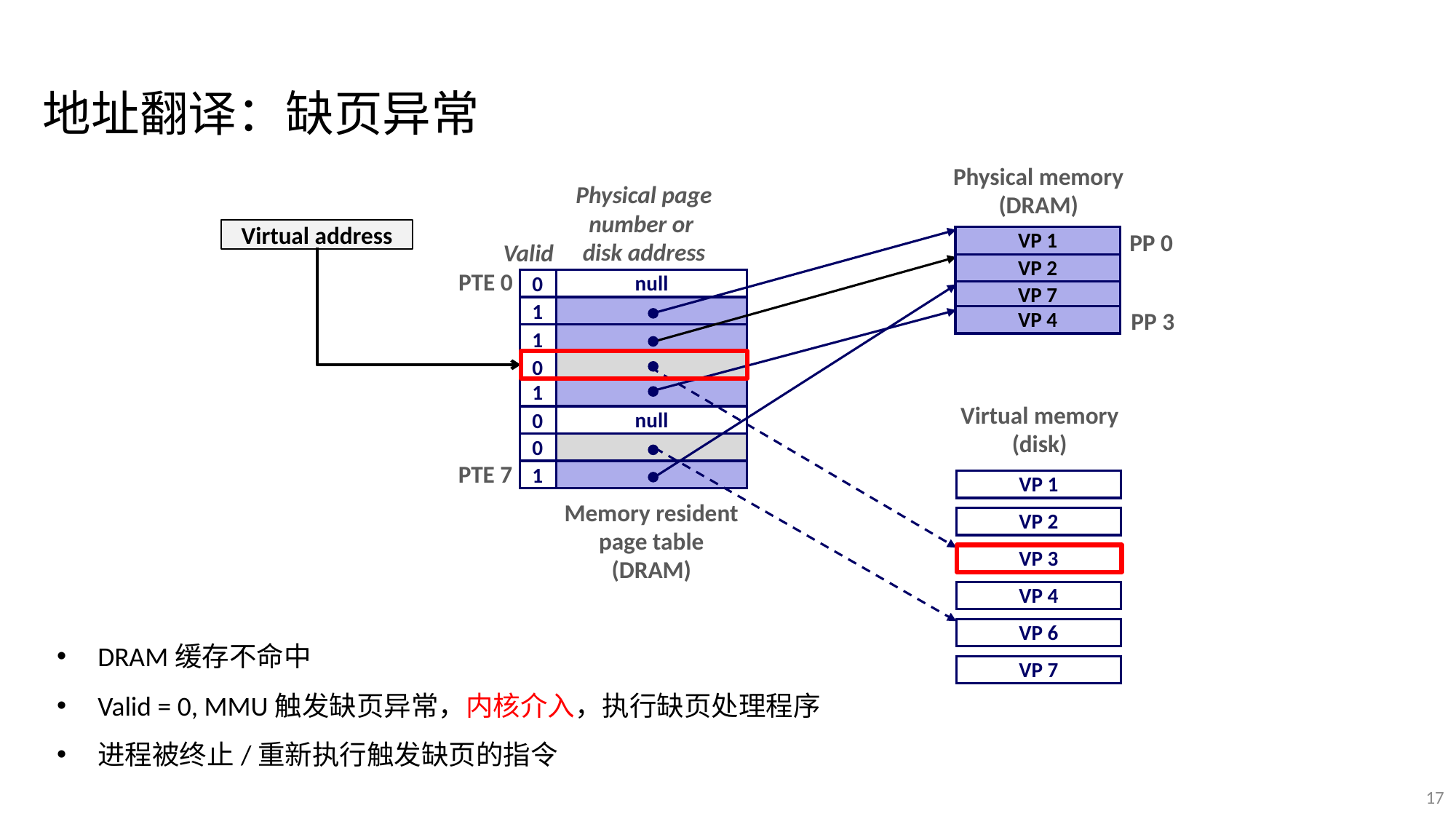

地址翻译：缺页异常
Physical memory
(DRAM)
Physical page
number or
disk address
Virtual address
PP 0
VP 1

Valid
VP 2

PTE 0
0

null
VP 7

1

PP 3
VP 4

1

0

1

Virtual memory
(disk)
0

null
0

PTE 7
1

VP 1

Memory resident
page table
(DRAM)
VP 2
VP 3

VP 4
DRAM缓存不命中
Valid = 0, MMU触发缺页异常，内核介入，执行缺页处理程序
进程被终止/重新执行触发缺页的指令
VP 6
VP 7
17